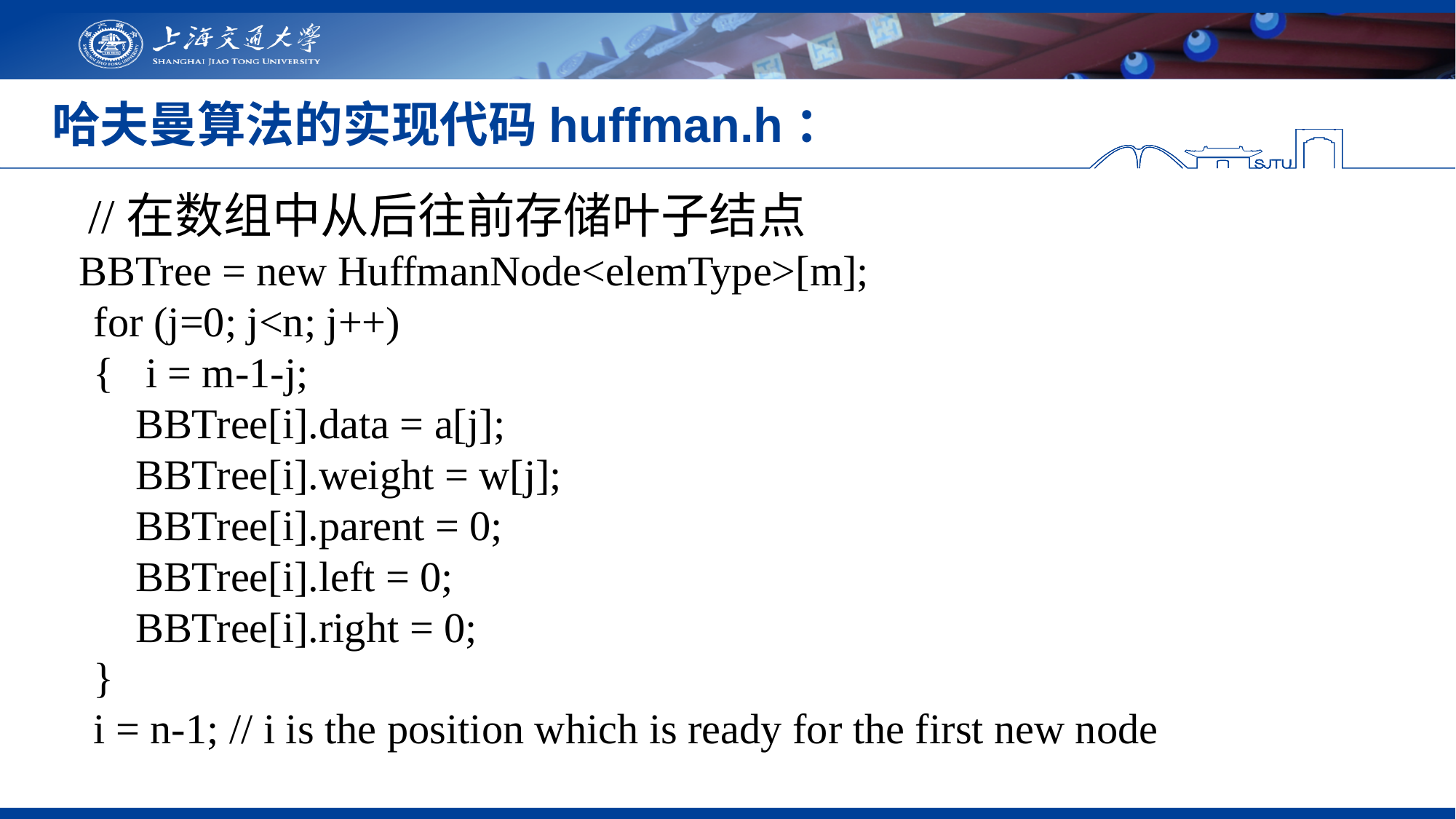

# 哈夫曼算法的实现代码huffman.h：
   //在数组中从后往前存储叶子结点
    BBTree = new HuffmanNode<elemType>[m];
    for (j=0; j<n; j++)
    {   i = m-1-j;
        BBTree[i].data = a[j];
        BBTree[i].weight = w[j];
        BBTree[i].parent = 0;
        BBTree[i].left = 0;
        BBTree[i].right = 0;
    }
    i = n-1; // i is the position which is ready for the first new node